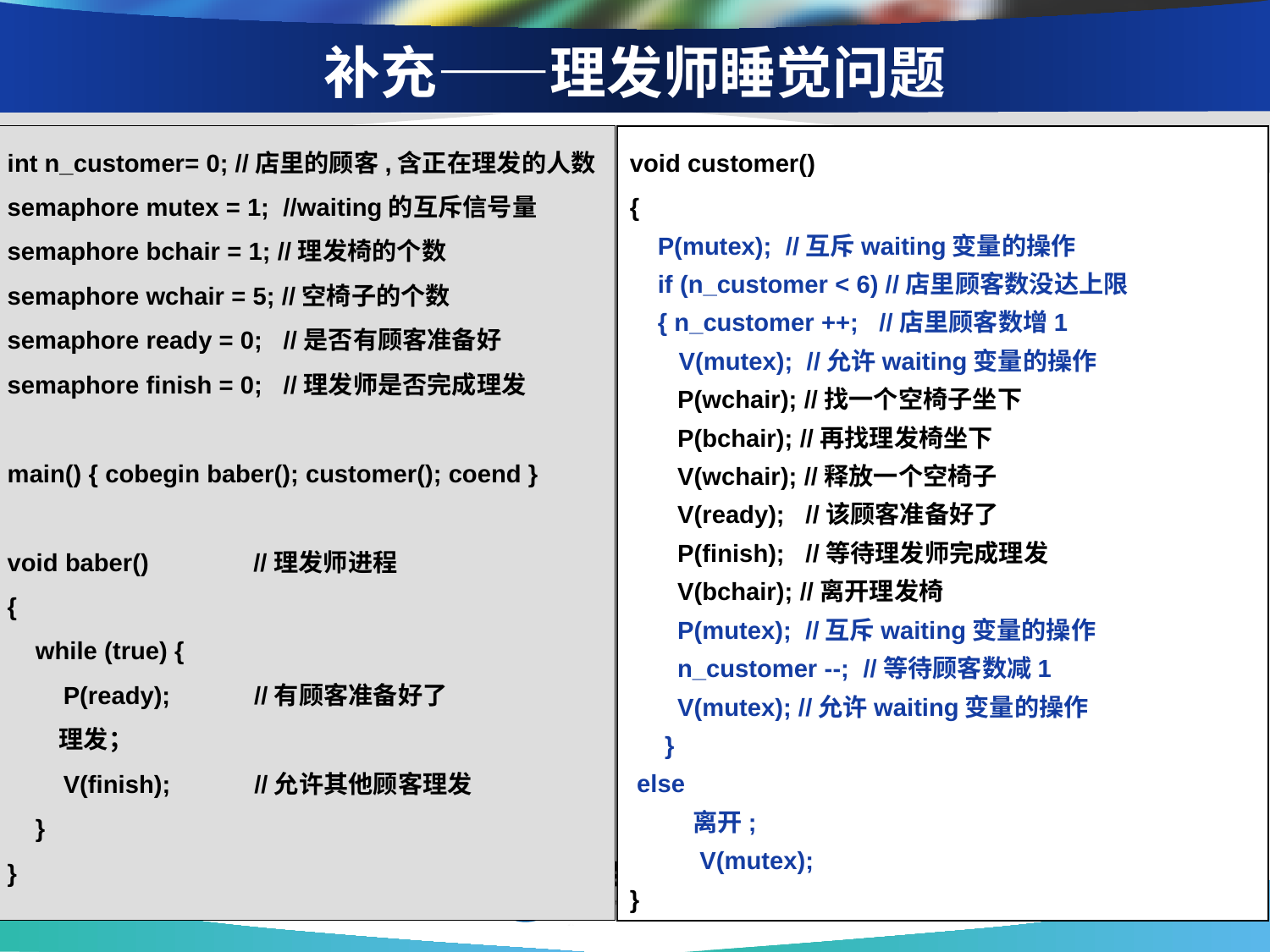

补充——理发师睡觉问题
void customer()
{
    P(mutex);  //互斥waiting变量的操作
    if (n_customer < 6) //店里顾客数没达上限
    { n_customer ++;   //店里顾客数增1
       V(mutex);  //允许waiting变量的操作
     	P(wchair); //找一个空椅子坐下
     	P(bchair); //再找理发椅坐下
    	V(wchair); //释放一个空椅子
     	V(ready);   //该顾客准备好了
     	P(finish);   //等待理发师完成理发
     	V(bchair); //离开理发椅
     	P(mutex);  //互斥waiting变量的操作
    	n_customer --;  //等待顾客数减1
     	V(mutex); //允许waiting变量的操作
     }
 else
          离开;
          V(mutex);
}
int n_customer= 0; //店里的顾客,含正在理发的人数
semaphore mutex = 1;  //waiting的互斥信号量
semaphore bchair = 1; //理发椅的个数
semaphore wchair = 5; //空椅子的个数
semaphore ready = 0;   //是否有顾客准备好
semaphore finish = 0;   //理发师是否完成理发

main() { cobegin baber(); customer(); coend }

void baber()               //理发师进程
{
    while (true) {
        P(ready);            //有顾客准备好了
        理发；
        V(finish);            //允许其他顾客理发
    }
}